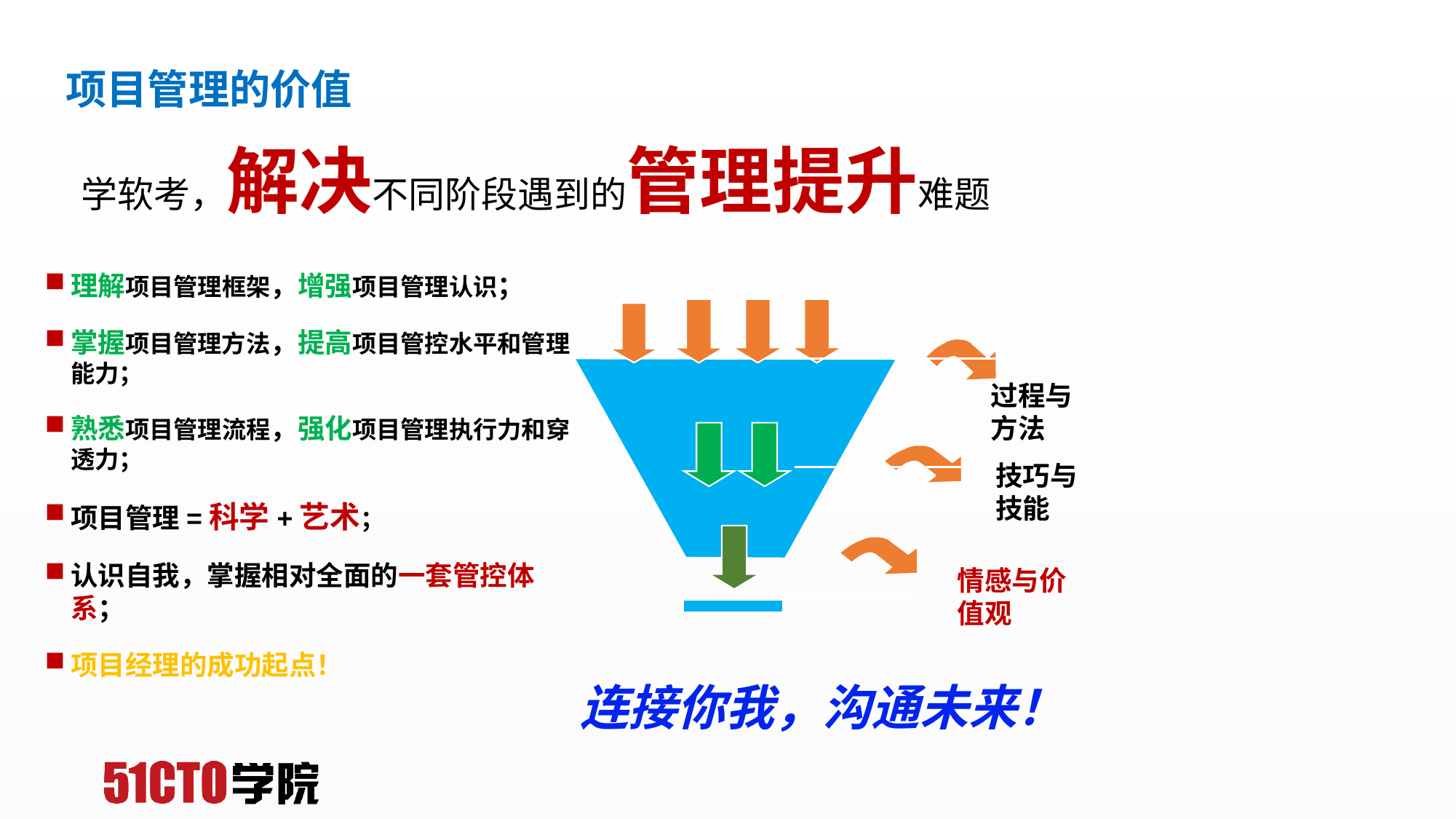

项目管理的价值
学软考，解决不同阶段遇到的管理提升难题
理解项目管理框架，增强项目管理认识；
掌握项目管理方法，提高项目管控水平和管理能力；
熟悉项目管理流程，强化项目管理执行力和穿透力；
项目管理=科学+艺术；
认识自我，掌握相对全面的一套管控体系；
项目经理的成功起点！

过程与方法

技巧与技能

情感与价值观

连接你我，沟通未来！